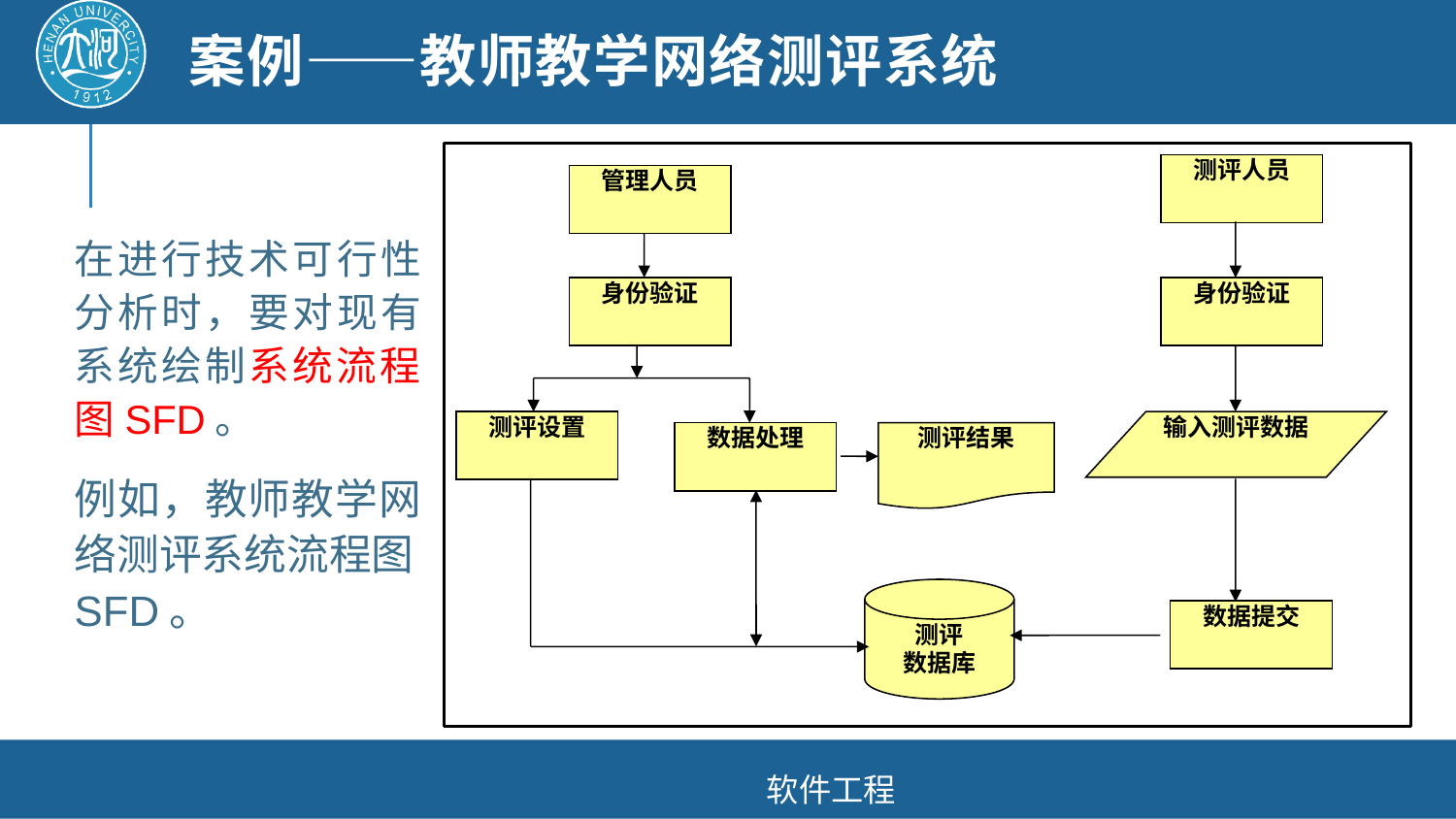

# 案例——教师教学网络测评系统

测评人员
管理人员

身份验证
身份验证

测评设置
输入测评数据
数据处理
测评结果

测评
数据库
数据提交

在进行技术可行性分析时，要对现有系统绘制系统流程图SFD。
例如，教师教学网络测评系统流程图SFD。

软件工程
35